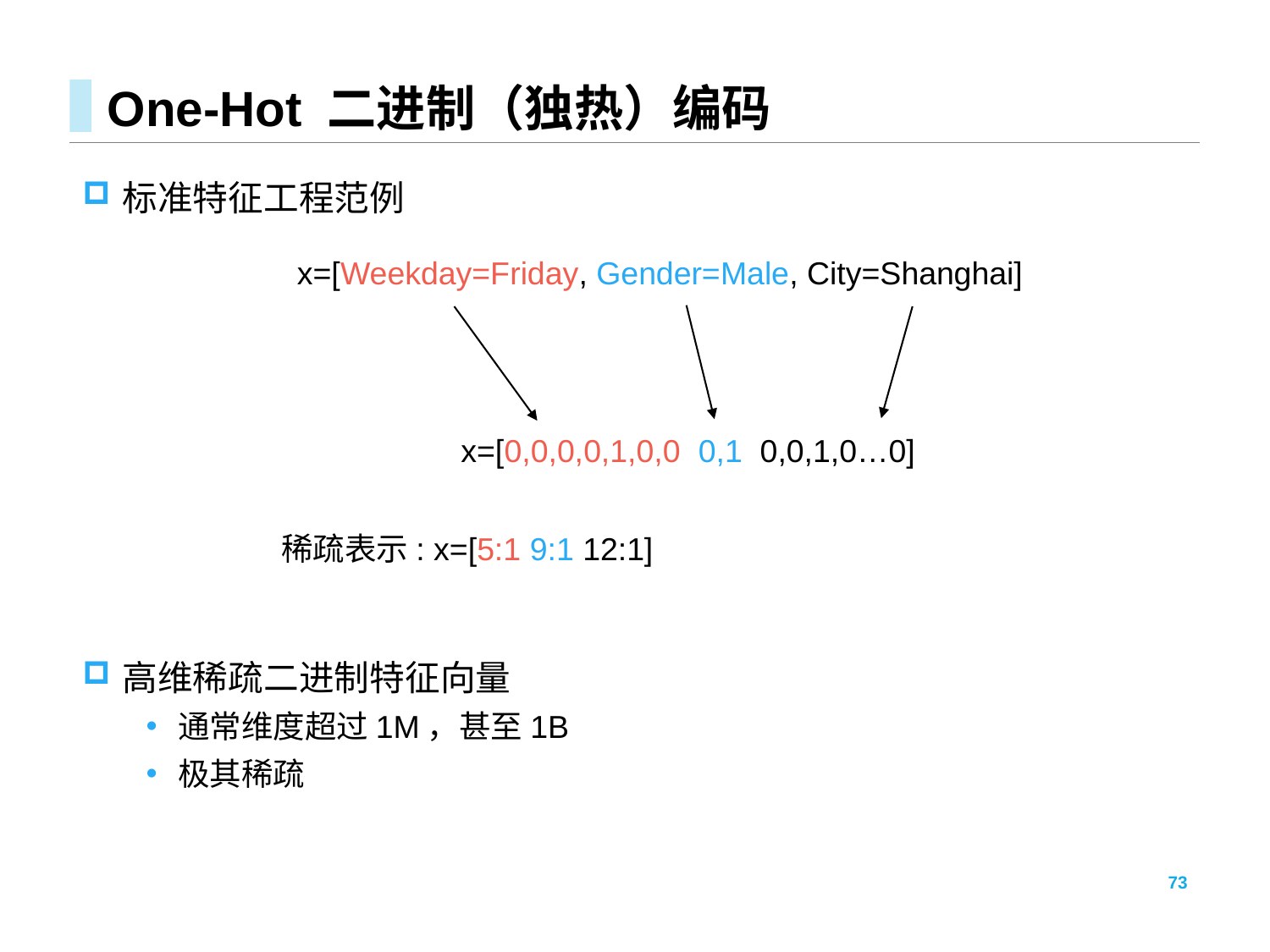

# One-Hot 二进制（独热）编码
标准特征工程范例

高维稀疏二进制特征向量
通常维度超过1M，甚至1B
极其稀疏
x=[Weekday=Friday, Gender=Male, City=Shanghai]
x=[0,0,0,0,1,0,0  0,1  0,0,1,0…0]
稀疏表示: x=[5:1 9:1 12:1]

73